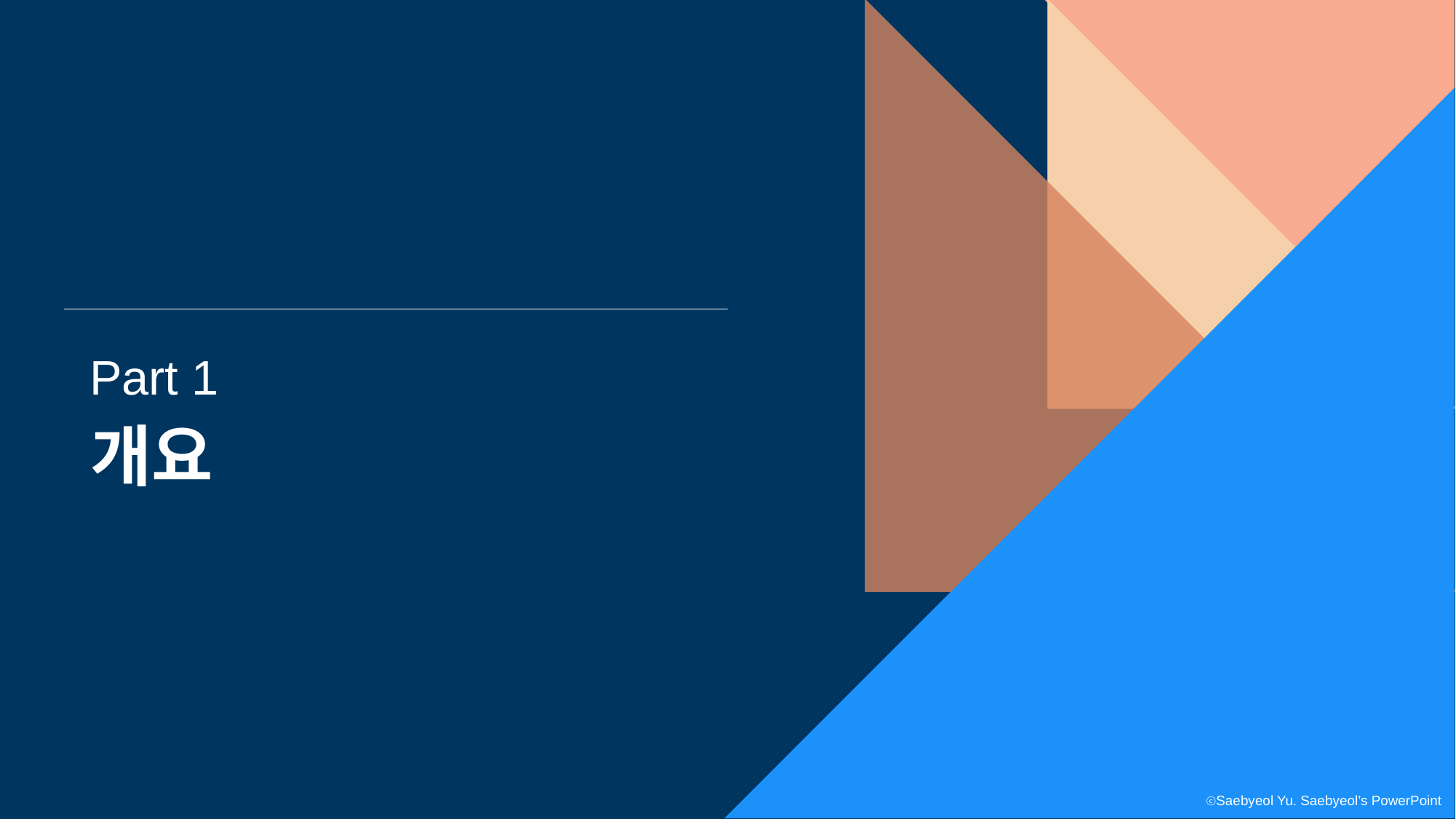

Part 1
개요
ⓒSaebyeol Yu. Saebyeol’s PowerPoint